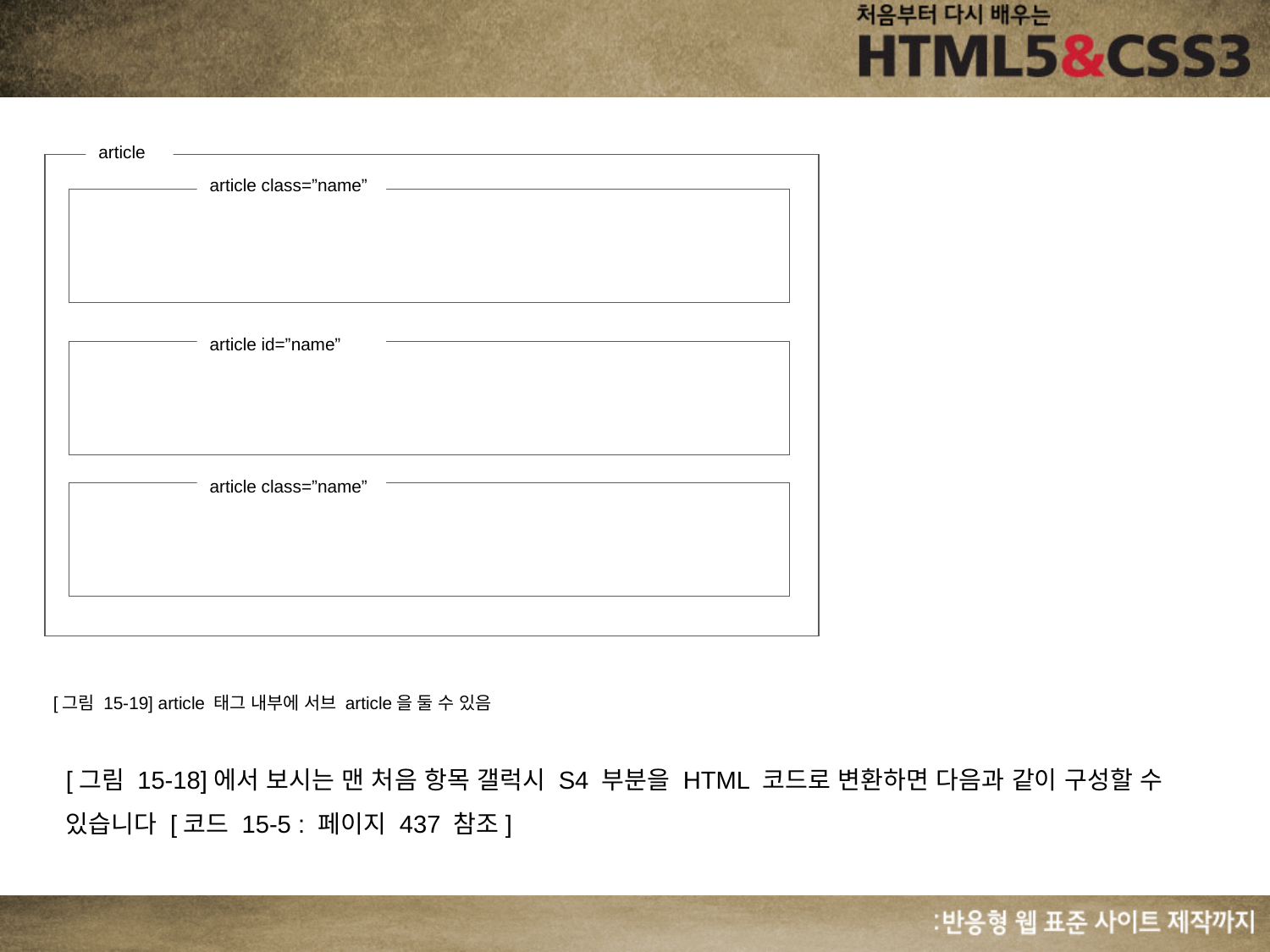

article

article class=”name”

article id=”name”

article class=”name”

[그림 15-19] article 태그 내부에 서브 article을 둘 수 있음

[그림 15-18]에서 보시는 맨 처음 항목 갤럭시 S4 부분을 HTML 코드로 변환하면 다음과 같이 구성할 수 있습니다 [코드 15-5 : 페이지 437 참조]